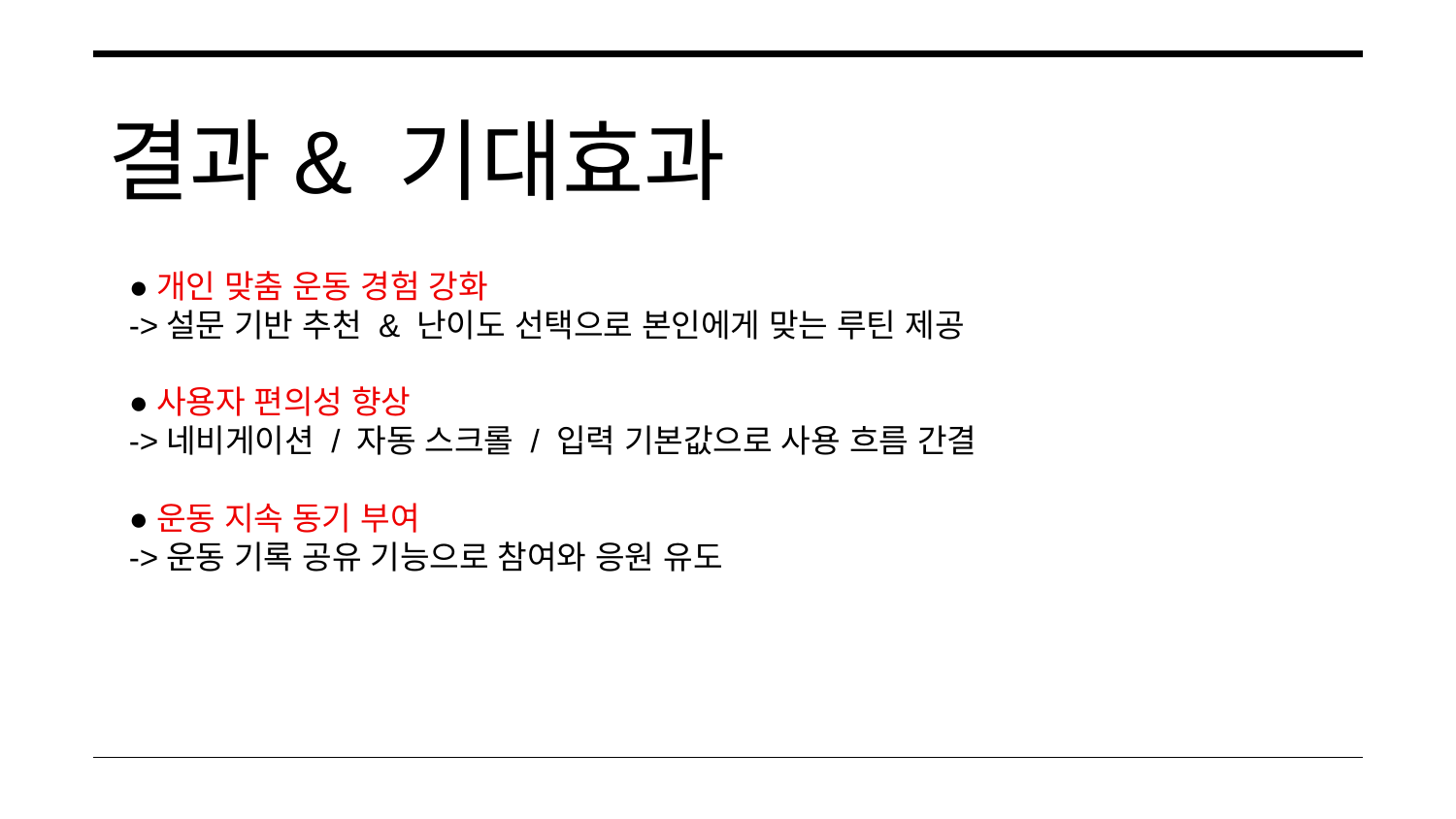

결과& 기대효과
●개인 맞춤 운동 경험 강화
->설문 기반 추천 & 난이도 선택으로 본인에게 맞는 루틴 제공

●사용자 편의성 향상
->네비게이션 / 자동 스크롤 / 입력 기본값으로 사용 흐름 간결

●운동 지속 동기 부여
->운동 기록 공유 기능으로 참여와 응원 유도